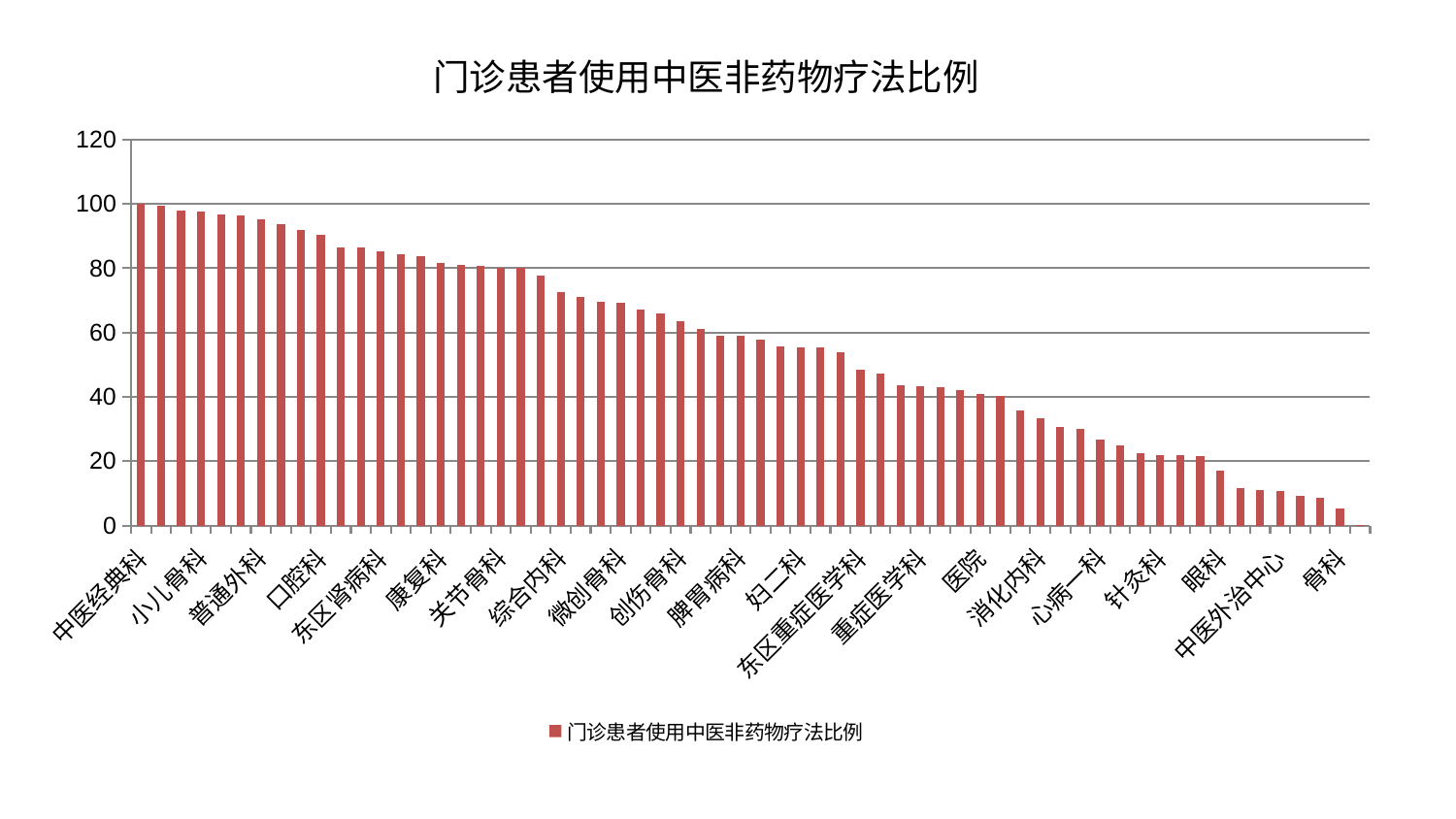

### Chart: 门诊患者使用中医非药物疗法比例

| Category | 门诊患者使用中医非药物疗法比例 |
|---|---|
| 中医经典科 | 100.0 |
| 推拿科 | 99.41815848625261 |
| 脑病一科 | 98.0685578641726 |
| 小儿骨科 | 97.66795574093963 |
| 肝病科 | 96.83784529629285 |
| 小儿推拿科 | 96.49173652451454 |
| 普通外科 | 95.35093839864787 |
| 男科 | 93.60993670970008 |
| 乳腺甲状腺外科 | 91.87218739534109 |
| 口腔科 | 90.49100896408433 |
| 西区重症医学科 | 86.61693155403287 |
| 心病二科 | 86.37227176182286 |
| 东区肾病科 | 85.11573234143407 |
| 脑病二科 | 84.25091382593844 |
| 血液科 | 83.83387725732246 |
| 康复科 | 81.612554334725 |
| 显微骨科 | 81.1424438991989 |
| 产科 | 80.84153014175918 |
| 关节骨科 | 80.26789503266053 |
| 妇科 | 80.03826184971363 |
| 胸外科 | 77.68632572443758 |
| 综合内科 | 72.66012456133588 |
| 妇科妇二科合并 | 71.0994535287742 |
| 耳鼻喉科 | 69.4508525616709 |
| 微创骨科 | 69.15659790877358 |
| 肛肠科 | 67.14623782338688 |
| 心病四科 | 65.85780304396876 |
| 创伤骨科 | 63.494935546609454 |
| 肾脏内科 | 61.26581087014882 |
| 肝胆外科 | 59.029643238710605 |
| 脾胃病科 | 59.02607429231071 |
| 肾病科 | 57.913677014433695 |
| 运动损伤骨科 | 55.823065732913015 |
| 妇二科 | 55.39260263571357 |
| 皮肤科 | 55.29407182781045 |
| 周围血管科 | 54.01455082637979 |
| 东区重症医学科 | 48.569734170461885 |
| 老年医学科 | 47.22084864201136 |
| 肿瘤内科 | 43.6704771105261 |
| 重症医学科 | 43.27110241475037 |
| 心病三科 | 43.115394263767314 |
| 脾胃科消化科合并 | 42.24049557468577 |
| 医院 | 40.884561740858864 |
| 身心医学科 | 40.38618155079279 |
| 儿科 | 35.71330813772385 |
| 消化内科 | 33.47413069706536 |
| 内分泌科 | 30.5513804959568 |
| 脑病三科 | 30.107691760868846 |
| 心病一科 | 26.633103182651528 |
| 脊柱骨科 | 24.919732189108 |
| 神经内科 | 22.62674118986378 |
| 针灸科 | 21.96893502460113 |
| 治未病中心 | 21.8917702172791 |
| 心血管内科 | 21.673928149624277 |
| 眼科 | 17.17099838928551 |
| 风湿病科 | 11.620054519127757 |
| 呼吸内科 | 10.92045419203315 |
| 中医外治中心 | 10.667367759663243 |
| 美容皮肤科 | 9.216272793612633 |
| 神经外科 | 8.51198030721119 |
| 骨科 | 5.393227624669318 |
| 泌尿外科 | 0.21598933196405318 |
216